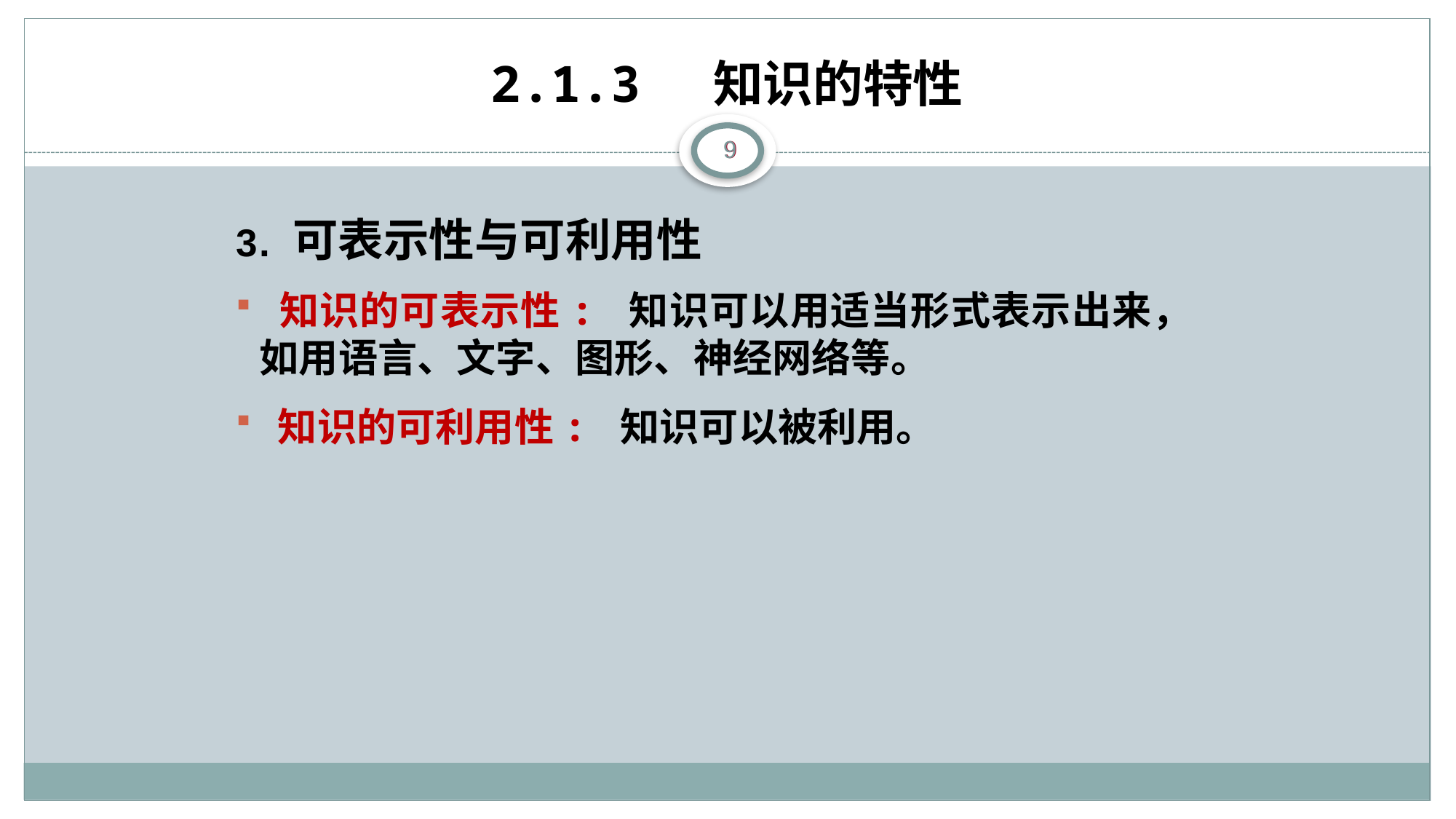

# 2.1.3  知识的特性
9
 可表示性与可利用性
 知识的可表示性: 知识可以用适当形式表示出来，如用语言、文字、图形、神经网络等。
 知识的可利用性: 知识可以被利用。
9